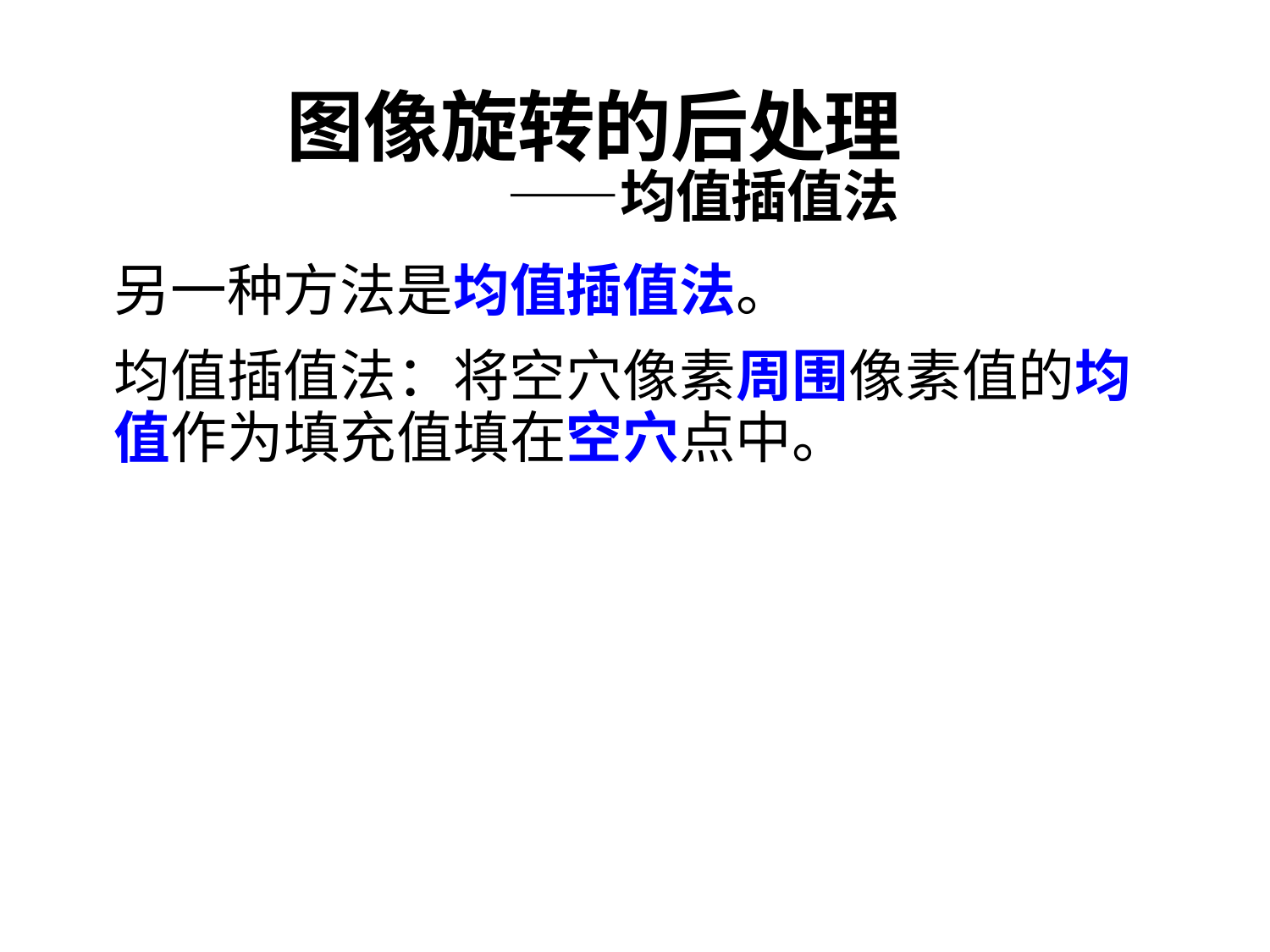

# 图像旋转的后处理 ——均值插值法
另一种方法是均值插值法。
均值插值法：将空穴像素周围像素值的均值作为填充值填在空穴点中。